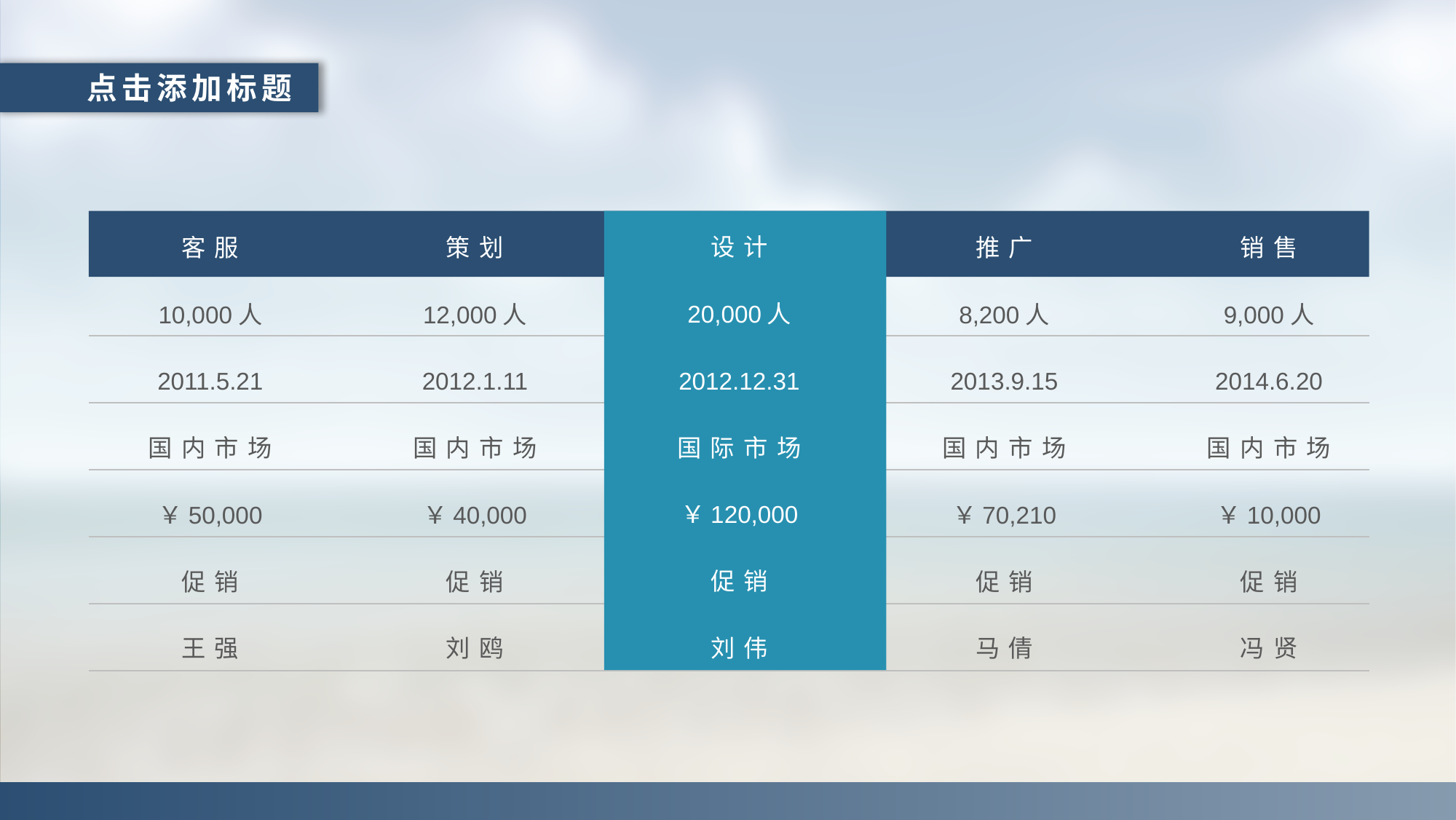

点击添加标题

客服
10,000人
2011.5.21
国内市场
￥50,000
促销
王强
策划
12,000人
2012.1.11
国内市场
￥40,000
促销
刘鸥
设计
20,000人
2012.12.31
国际市场
￥120,000
促销
刘伟
推广
8,200人
2013.9.15
国内市场
￥70,210
促销
马倩
销售
9,000人
2014.6.20
国内市场
￥10,000
促销
冯贤

设计
20,000人
2012.12.31
国际市场
￥120,000
促销
刘伟